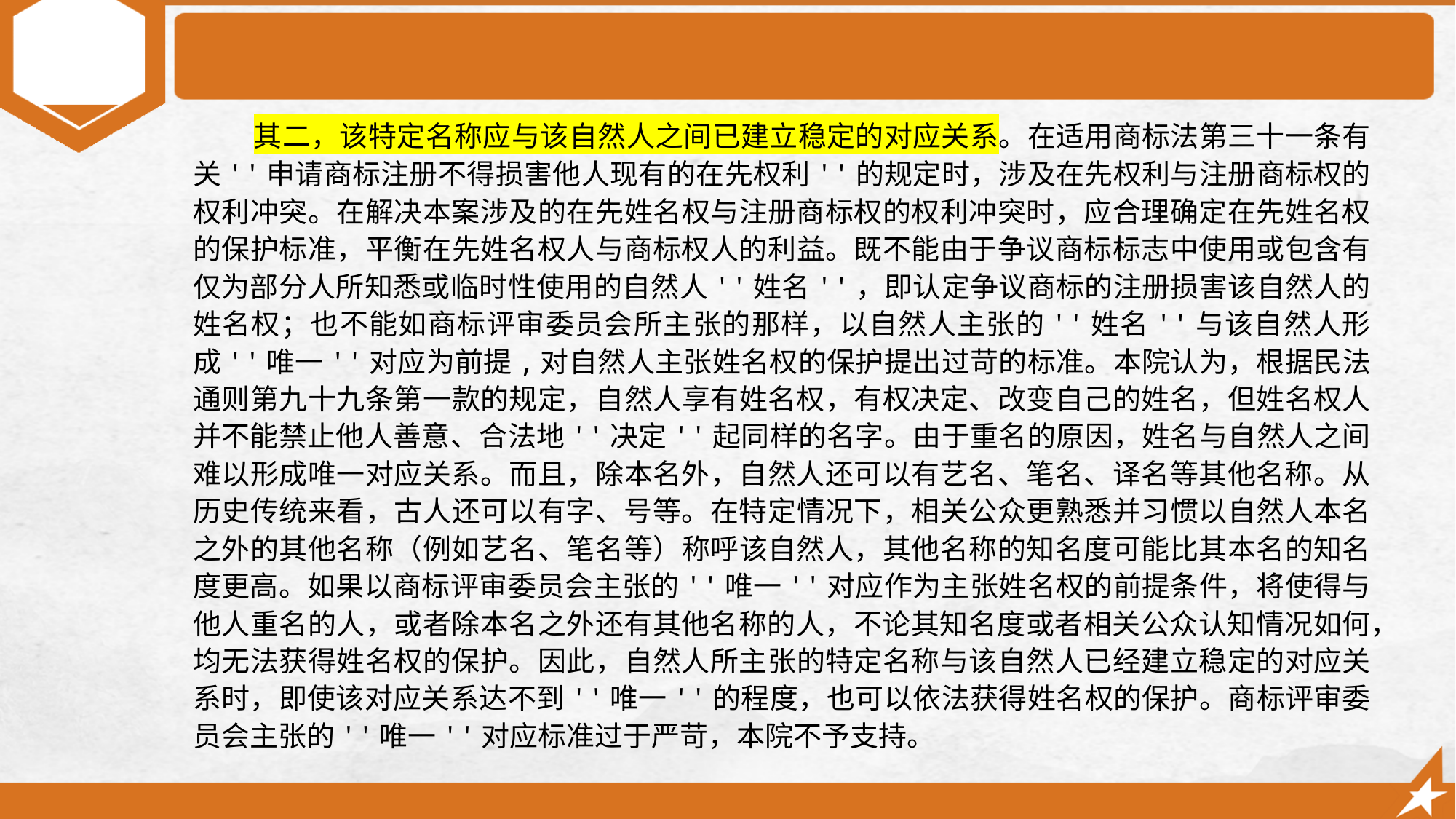

其二，该特定名称应与该自然人之间已建立稳定的对应关系。在适用商标法第三十一条有关''申请商标注册不得损害他人现有的在先权利''的规定时，涉及在先权利与注册商标权的权利冲突。在解决本案涉及的在先姓名权与注册商标权的权利冲突时，应合理确定在先姓名权的保护标准，平衡在先姓名权人与商标权人的利益。既不能由于争议商标标志中使用或包含有仅为部分人所知悉或临时性使用的自然人''姓名''，即认定争议商标的注册损害该自然人的姓名权；也不能如商标评审委员会所主张的那样，以自然人主张的''姓名''与该自然人形成''唯一''对应为前提,对自然人主张姓名权的保护提出过苛的标准。本院认为，根据民法通则第九十九条第一款的规定，自然人享有姓名权，有权决定、改变自己的姓名，但姓名权人并不能禁止他人善意、合法地''决定''起同样的名字。由于重名的原因，姓名与自然人之间难以形成唯一对应关系。而且，除本名外，自然人还可以有艺名、笔名、译名等其他名称。从历史传统来看，古人还可以有字、号等。在特定情况下，相关公众更熟悉并习惯以自然人本名之外的其他名称（例如艺名、笔名等）称呼该自然人，其他名称的知名度可能比其本名的知名度更高。如果以商标评审委员会主张的''唯一''对应作为主张姓名权的前提条件，将使得与他人重名的人，或者除本名之外还有其他名称的人，不论其知名度或者相关公众认知情况如何，均无法获得姓名权的保护。因此，自然人所主张的特定名称与该自然人已经建立稳定的对应关系时，即使该对应关系达不到''唯一''的程度，也可以依法获得姓名权的保护。商标评审委员会主张的''唯一''对应标准过于严苛，本院不予支持。